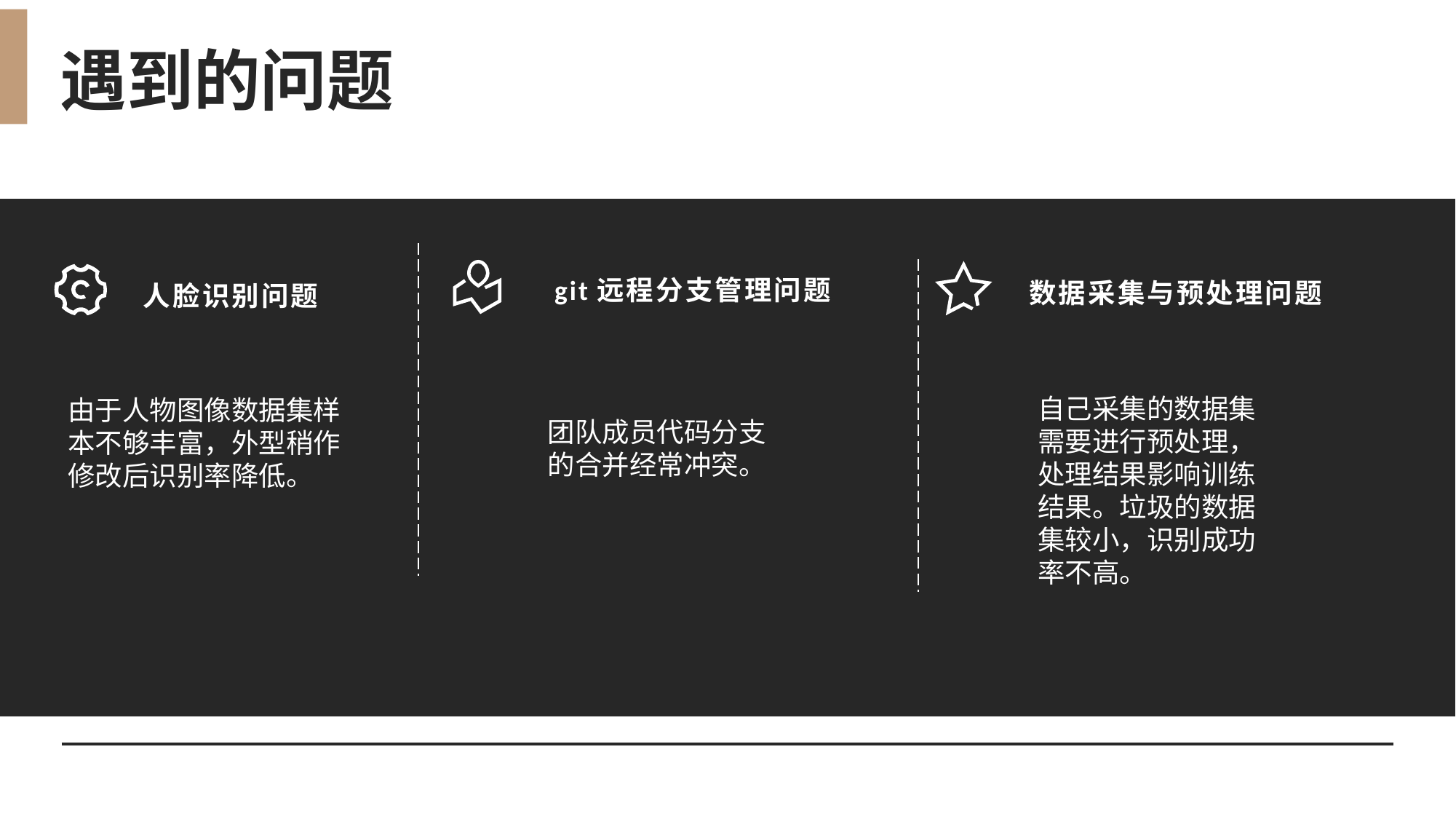

遇到的问题

git远程分支管理问题

数据采集与预处理问题
人脸识别问题
自己采集的数据集需要进行预处理，处理结果影响训练结果。垃圾的数据集较小，识别成功率不高。
由于人物图像数据集样本不够丰富，外型稍作修改后识别率降低。
团队成员代码分支的合并经常冲突。